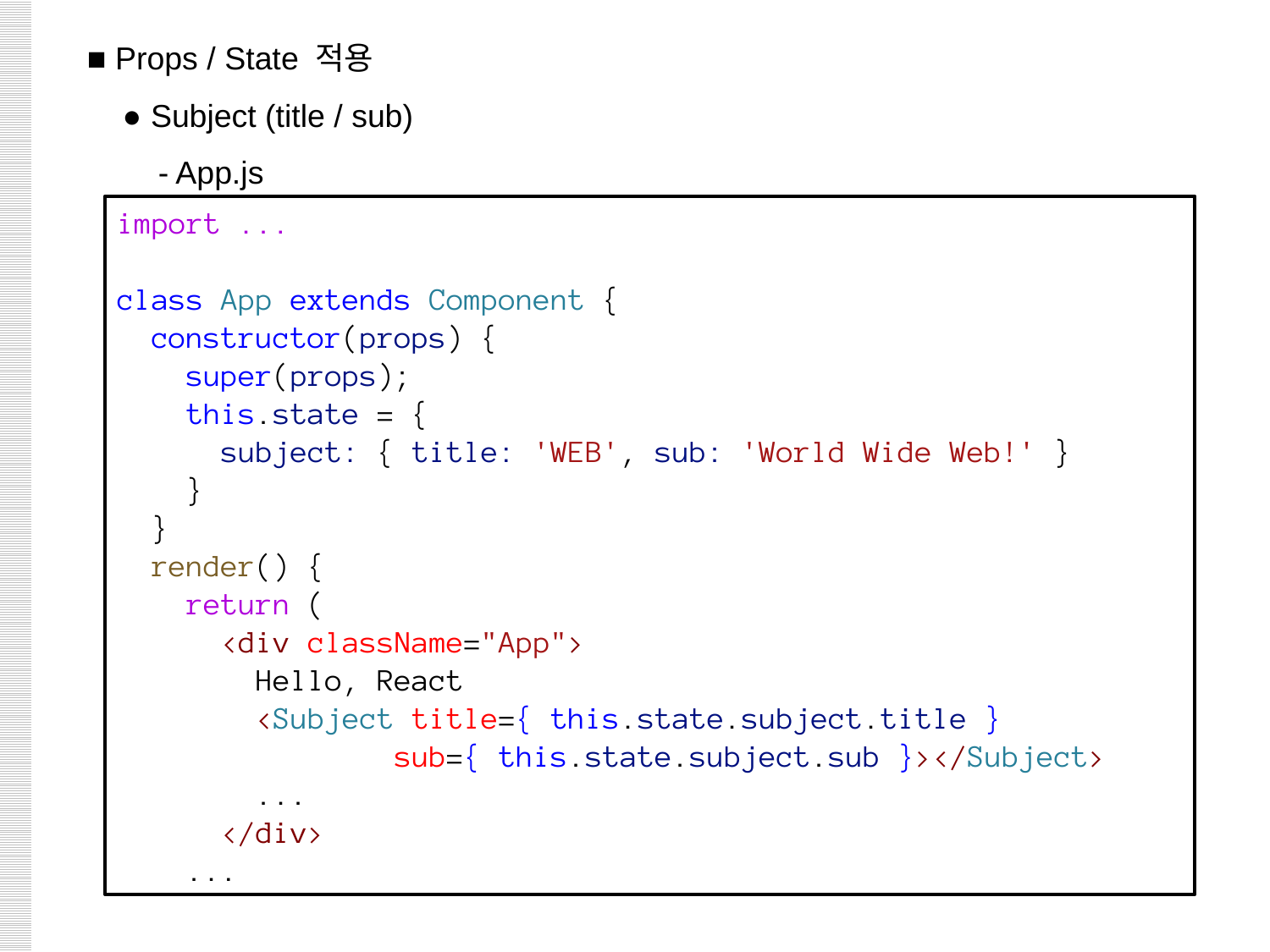

■ Props / State 적용
    ● Subject (title / sub)
        - App.js
import ...
class App extends Component {
  constructor(props) {
    super(props);
    this.state = {
      subject: { title: 'WEB', sub: 'World Wide Web!' }
    }
  }
  render() {
    return (
      <div className="App">
        Hello, React
        <Subject title={ this.state.subject.title }
                sub={ this.state.subject.sub }></Subject>
        ...
      </div>
    ...